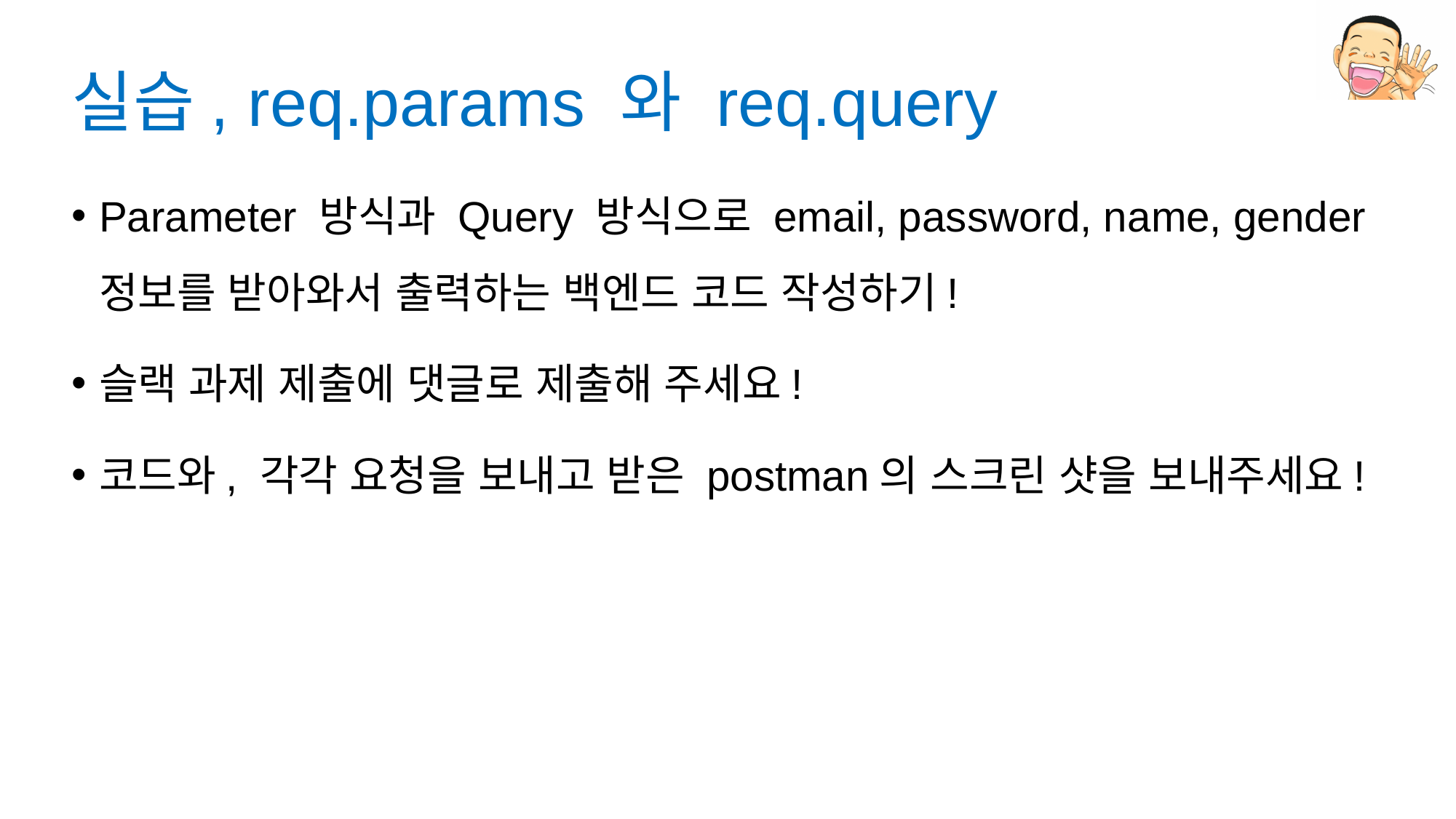

# 실습, req.params 와 req.query
Parameter 방식과 Query 방식으로 email, password, name, gender 정보를 받아와서 출력하는 백엔드 코드 작성하기!
슬랙 과제 제출에 댓글로 제출해 주세요!
코드와, 각각 요청을 보내고 받은 postman의 스크린 샷을 보내주세요!